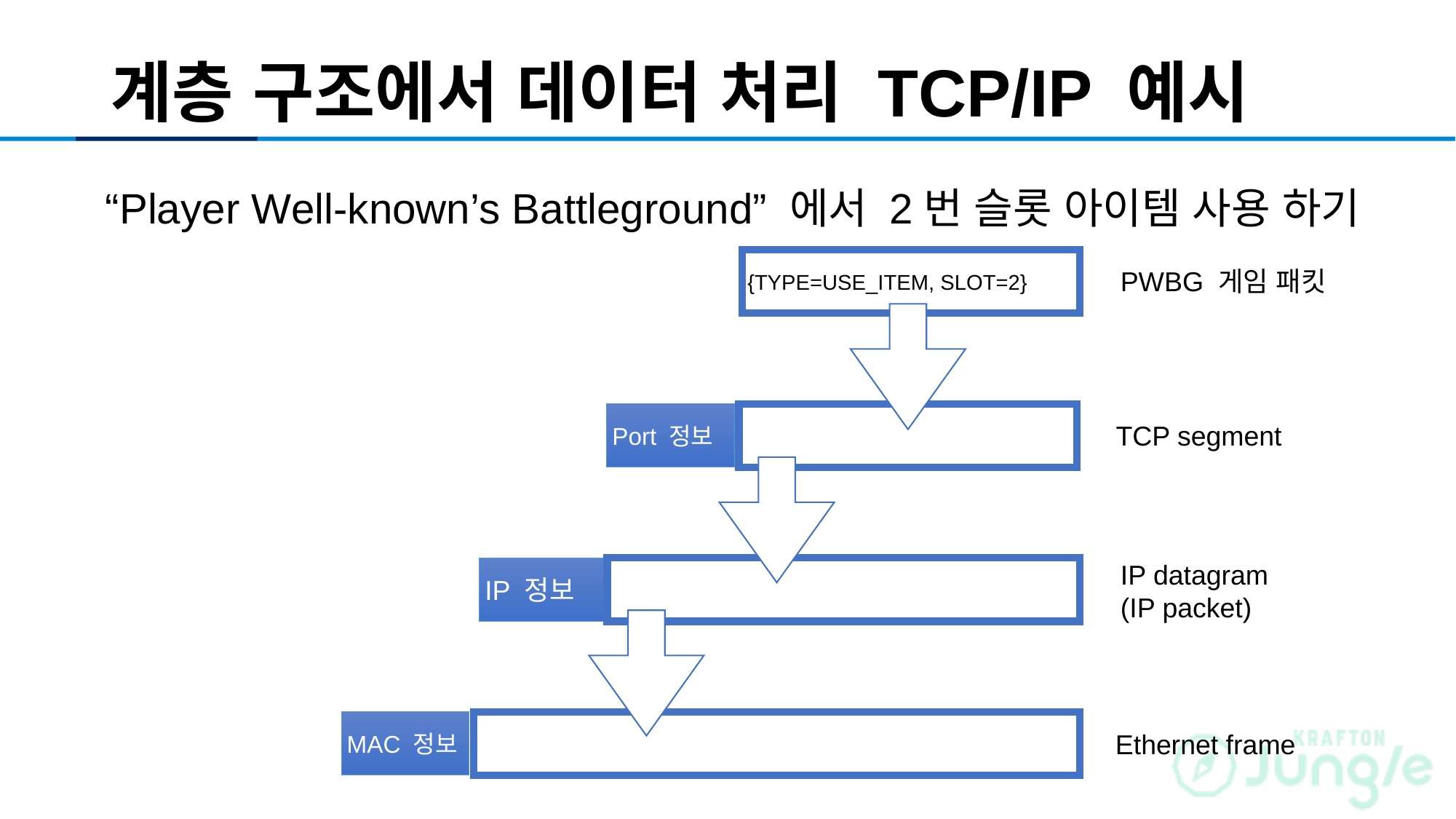

# 계층 구조에서 데이터 처리 TCP/IP 예시
“Player Well-known’s Battleground” 에서 2번 슬롯 아이템 사용 하기
{TYPE=USE_ITEM, SLOT=2}
PWBG 게임 패킷

Port 정보

TCP segment

IP datagram
(IP packet)
IP 정보

MAC 정보

Ethernet frame